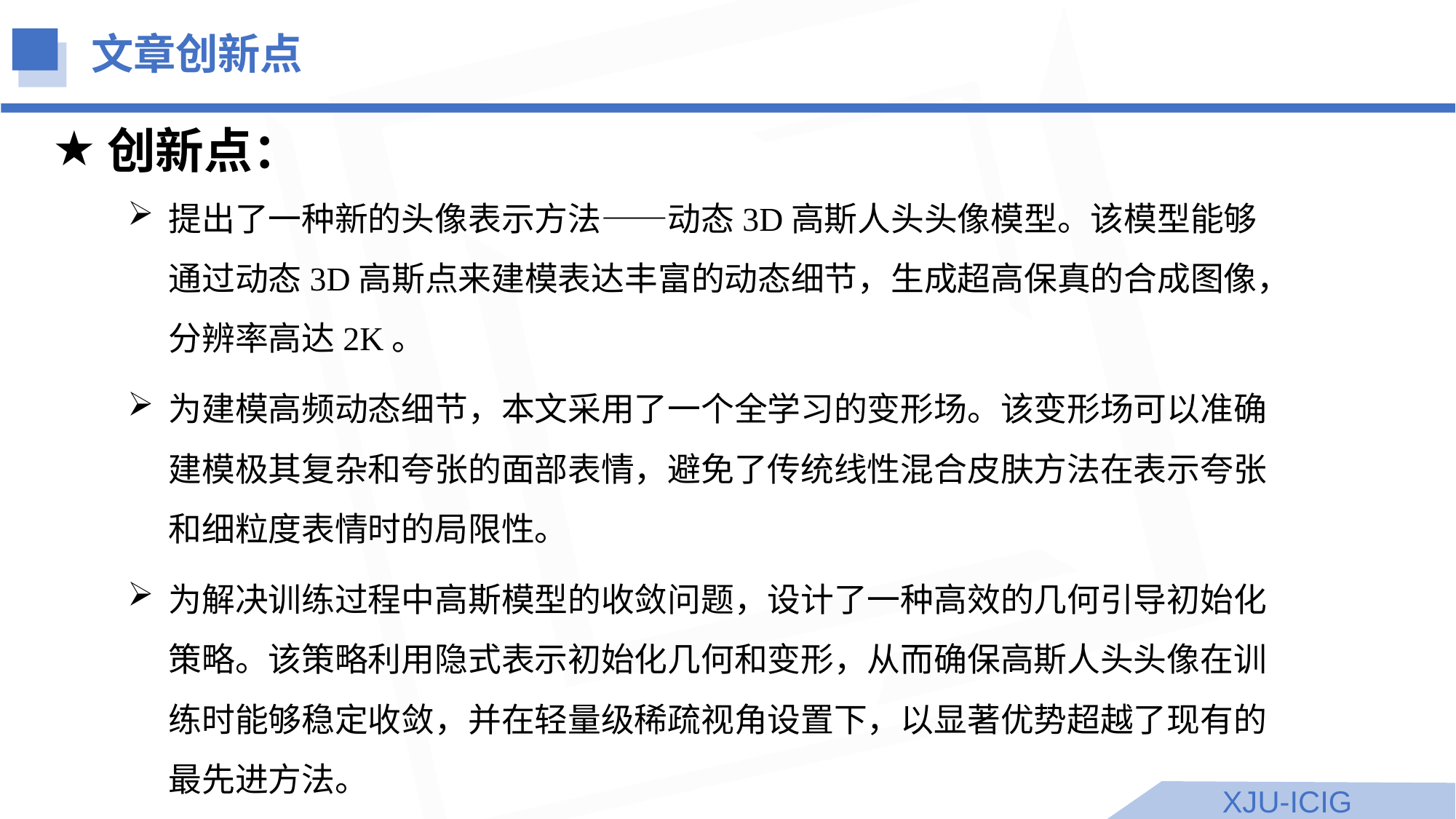

文章创新点

创新点：
提出了一种新的头像表示方法——动态3D高斯人头头像模型。该模型能够通过动态3D高斯点来建模表达丰富的动态细节，生成超高保真的合成图像，分辨率高达2K。
为建模高频动态细节，本文采用了一个全学习的变形场。该变形场可以准确建模极其复杂和夸张的面部表情，避免了传统线性混合皮肤方法在表示夸张和细粒度表情时的局限性。
为解决训练过程中高斯模型的收敛问题，设计了一种高效的几何引导初始化策略。该策略利用隐式表示初始化几何和变形，从而确保高斯人头头像在训练时能够稳定收敛，并在轻量级稀疏视角设置下，以显著优势超越了现有的最先进方法。
XJU-ICIG